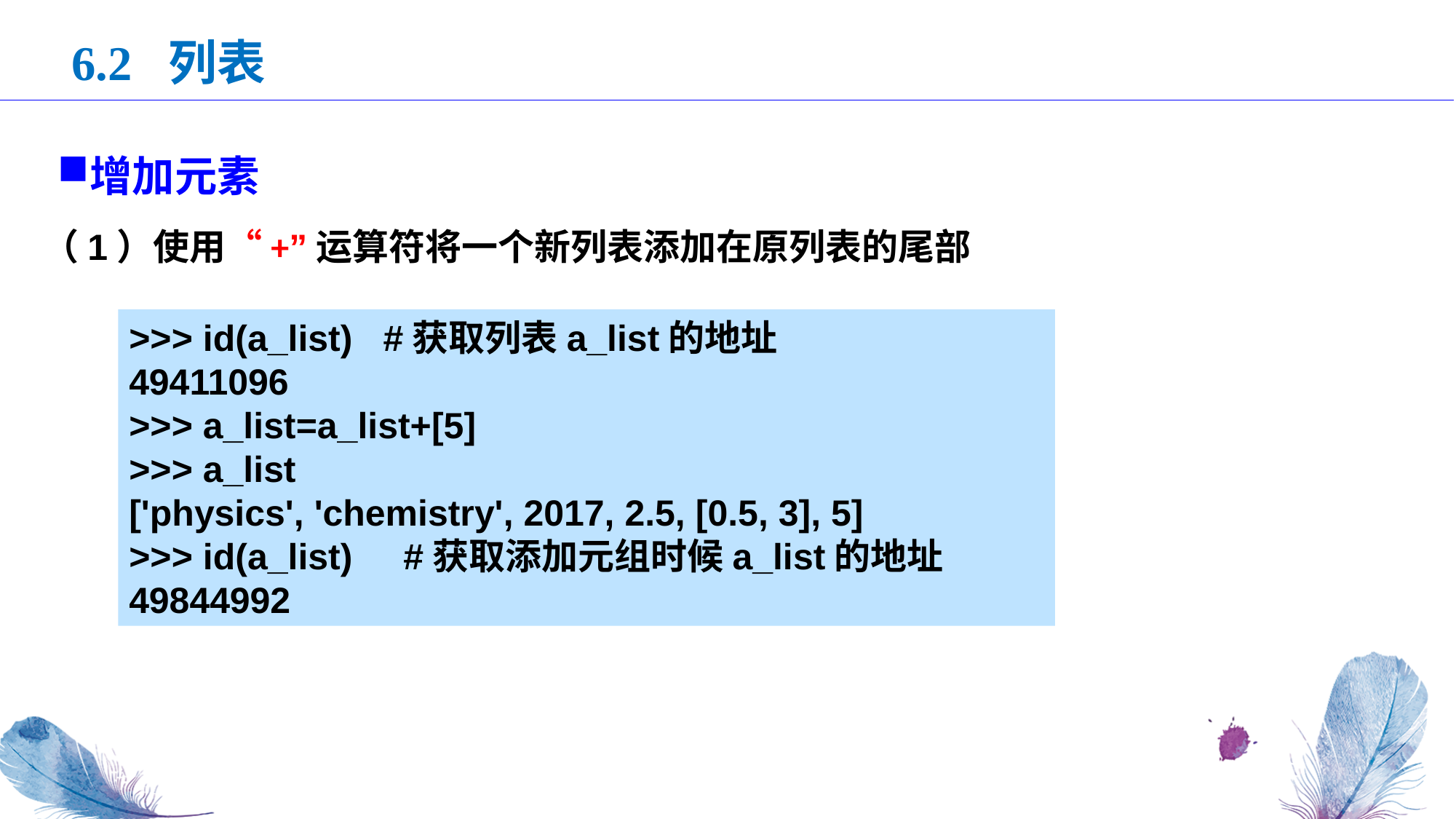

6.2  列表
增加元素
（1）使用“+”运算符将一个新列表添加在原列表的尾部

>>> id(a_list)   #获取列表a_list的地址
49411096
>>> a_list=a_list+[5]
>>> a_list
['physics', 'chemistry', 2017, 2.5, [0.5, 3], 5]
>>> id(a_list)     #获取添加元组时候a_list的地址
49844992